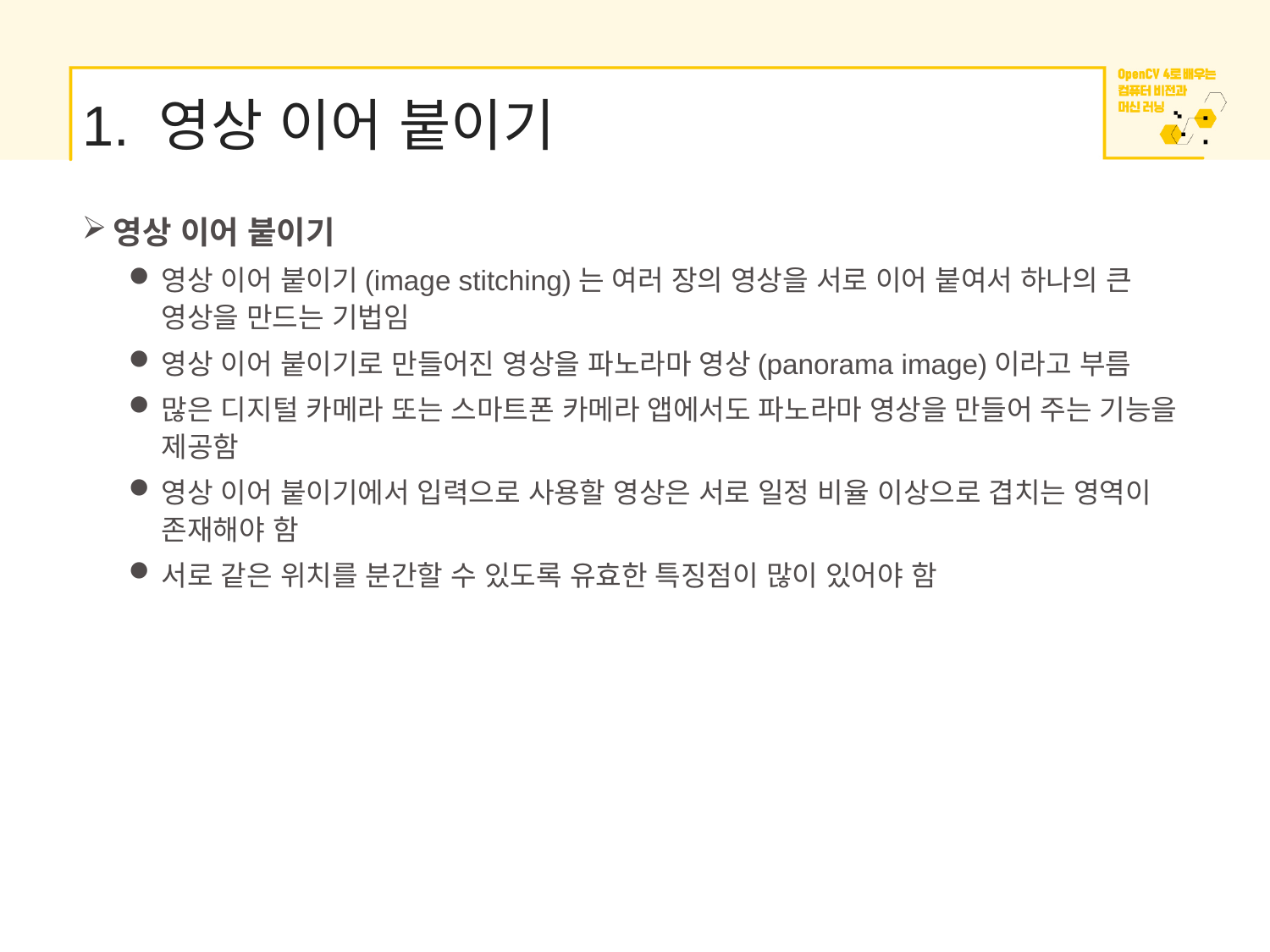

# 1. 영상 이어 붙이기
영상 이어 붙이기
영상 이어 붙이기(image stitching)는 여러 장의 영상을 서로 이어 붙여서 하나의 큰 영상을 만드는 기법임
영상 이어 붙이기로 만들어진 영상을 파노라마 영상(panorama image)이라고 부름
많은 디지털 카메라 또는 스마트폰 카메라 앱에서도 파노라마 영상을 만들어 주는 기능을 제공함
영상 이어 붙이기에서 입력으로 사용할 영상은 서로 일정 비율 이상으로 겹치는 영역이 존재해야 함
서로 같은 위치를 분간할 수 있도록 유효한 특징점이 많이 있어야 함